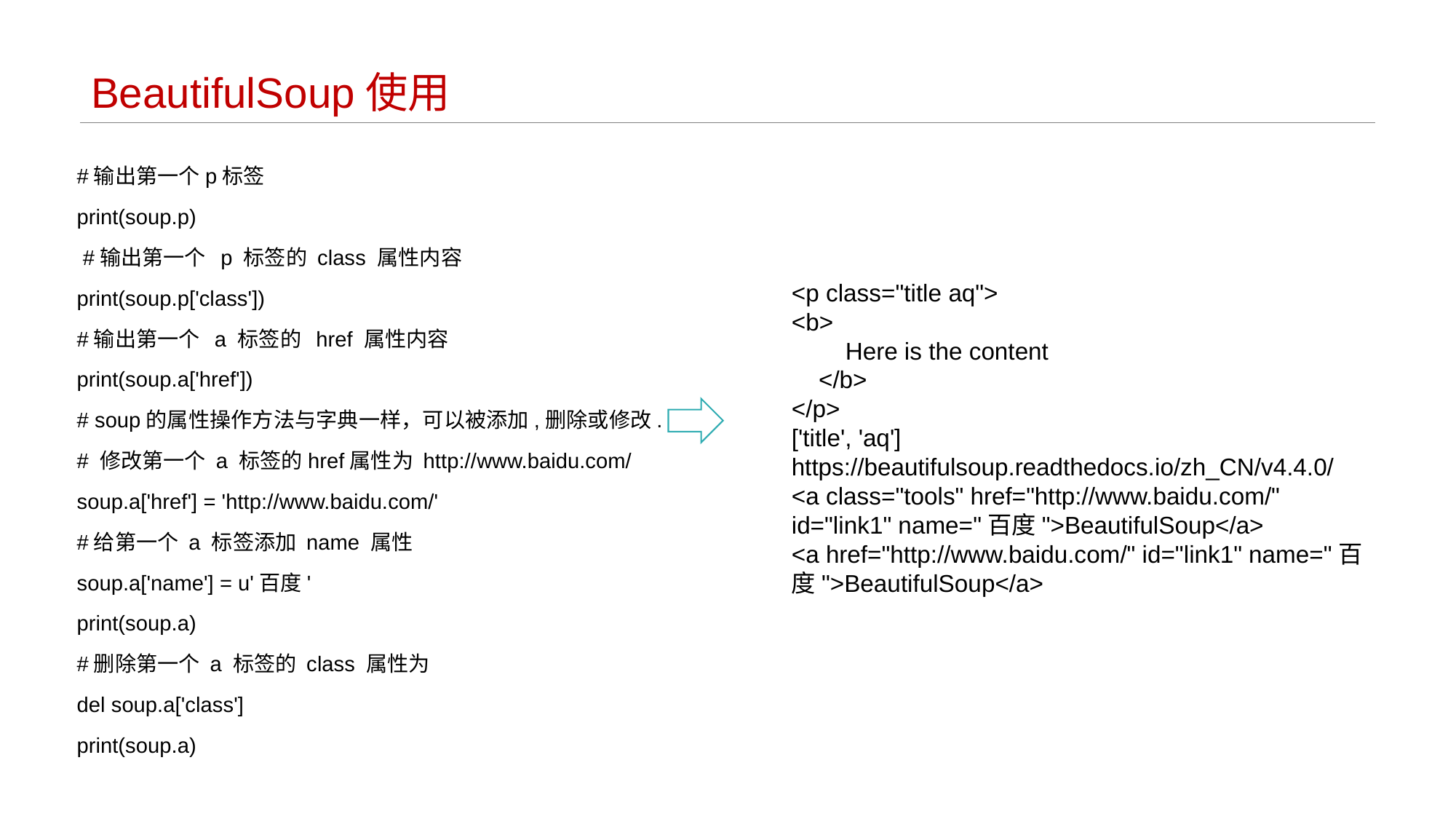

# BeautifulSoup使用
#输出第一个p标签
print(soup.p)
 #输出第一个  p 标签的 class 属性内容
print(soup.p['class'])
#输出第一个  a 标签的  href 属性内容
print(soup.a['href'])
# soup的属性操作方法与字典一样，可以被添加,删除或修改.
# 修改第一个 a 标签的href属性为 http://www.baidu.com/
soup.a['href'] = 'http://www.baidu.com/'
#给第一个 a 标签添加 name 属性
soup.a['name'] = u'百度'
print(soup.a)
#删除第一个 a 标签的 class 属性为
del soup.a['class']
print(soup.a)
<p class="title aq">
<b>
        Here is the content
    </b>
</p>
['title', 'aq']
https://beautifulsoup.readthedocs.io/zh_CN/v4.4.0/
<a class="tools" href="http://www.baidu.com/" id="link1" name="百度">BeautifulSoup</a>
<a href="http://www.baidu.com/" id="link1" name="百度">BeautifulSoup</a>